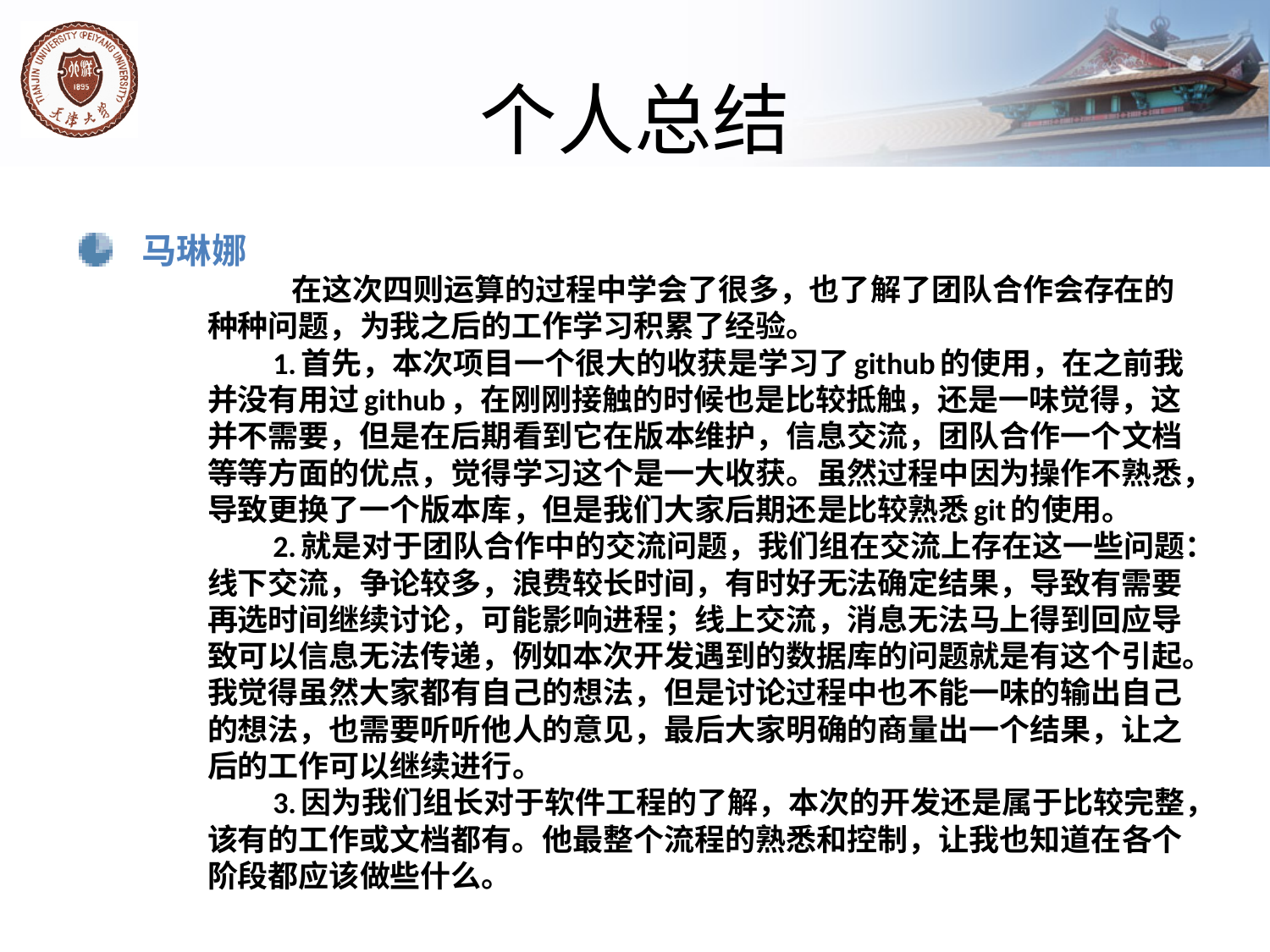

# 个人总结
马琳娜
  在这次四则运算的过程中学会了很多，也了解了团队合作会存在的种种问题，为我之后的工作学习积累了经验。
1.首先，本次项目一个很大的收获是学习了github的使用，在之前我并没有用过github，在刚刚接触的时候也是比较抵触，还是一味觉得，这并不需要，但是在后期看到它在版本维护，信息交流，团队合作一个文档等等方面的优点，觉得学习这个是一大收获。虽然过程中因为操作不熟悉，导致更换了一个版本库，但是我们大家后期还是比较熟悉git的使用。
2.就是对于团队合作中的交流问题，我们组在交流上存在这一些问题：线下交流，争论较多，浪费较长时间，有时好无法确定结果，导致有需要再选时间继续讨论，可能影响进程；线上交流，消息无法马上得到回应导致可以信息无法传递，例如本次开发遇到的数据库的问题就是有这个引起。我觉得虽然大家都有自己的想法，但是讨论过程中也不能一味的输出自己的想法，也需要听听他人的意见，最后大家明确的商量出一个结果，让之后的工作可以继续进行。
3.因为我们组长对于软件工程的了解，本次的开发还是属于比较完整，该有的工作或文档都有。他最整个流程的熟悉和控制，让我也知道在各个阶段都应该做些什么。

18